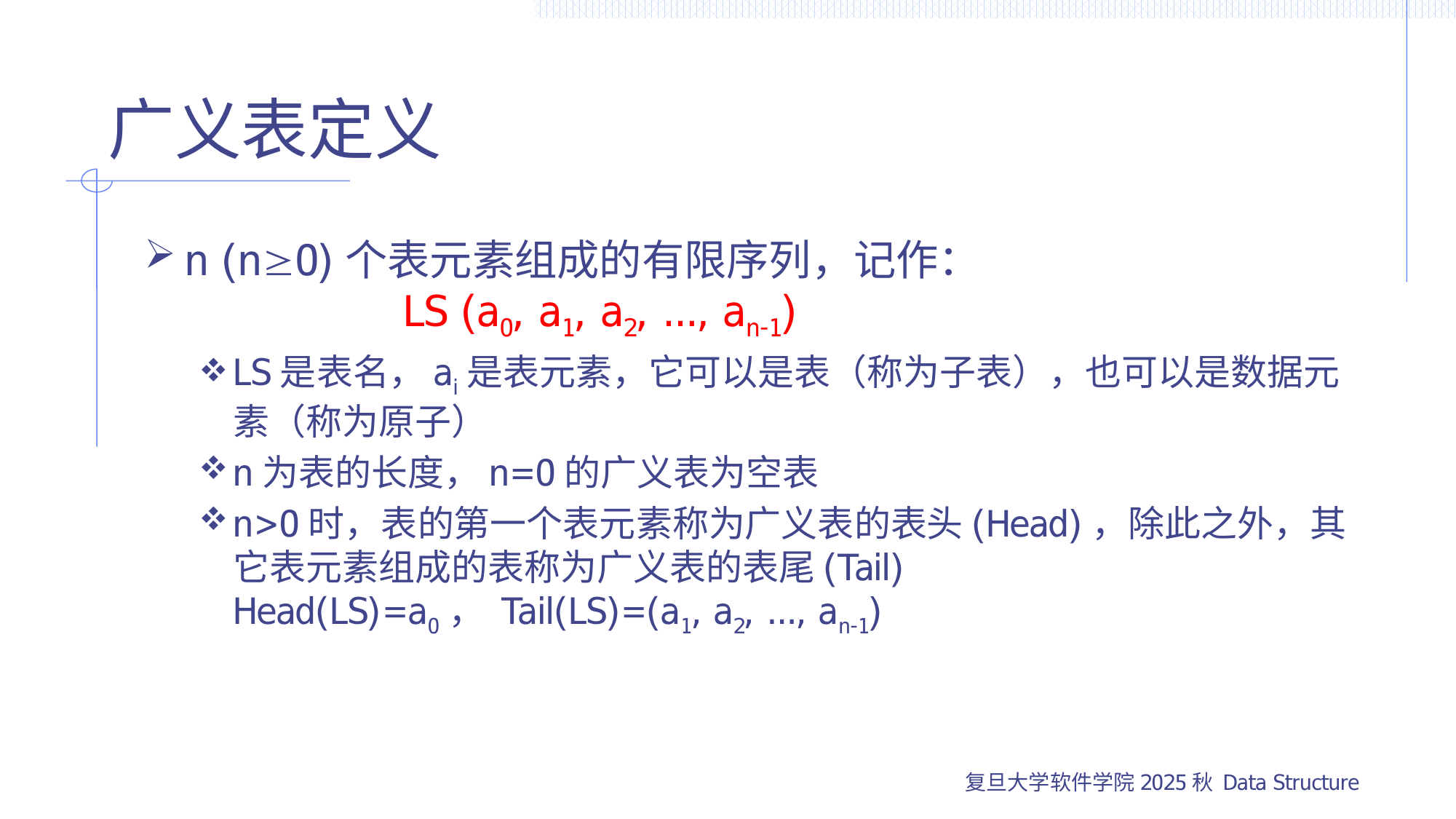

# 广义表定义
n (n≥0)个表元素组成的有限序列，记作：
		LS (a0, a1, a2, …, an-1)
LS是表名，ai是表元素，它可以是表（称为子表），也可以是数据元素（称为原子）
n为表的长度，n=0的广义表为空表
n>0时，表的第一个表元素称为广义表的表头(Head)，除此之外，其它表元素组成的表称为广义表的表尾(Tail)
Head(LS)=a0， Tail(LS)=(a1, a2, …, an-1)